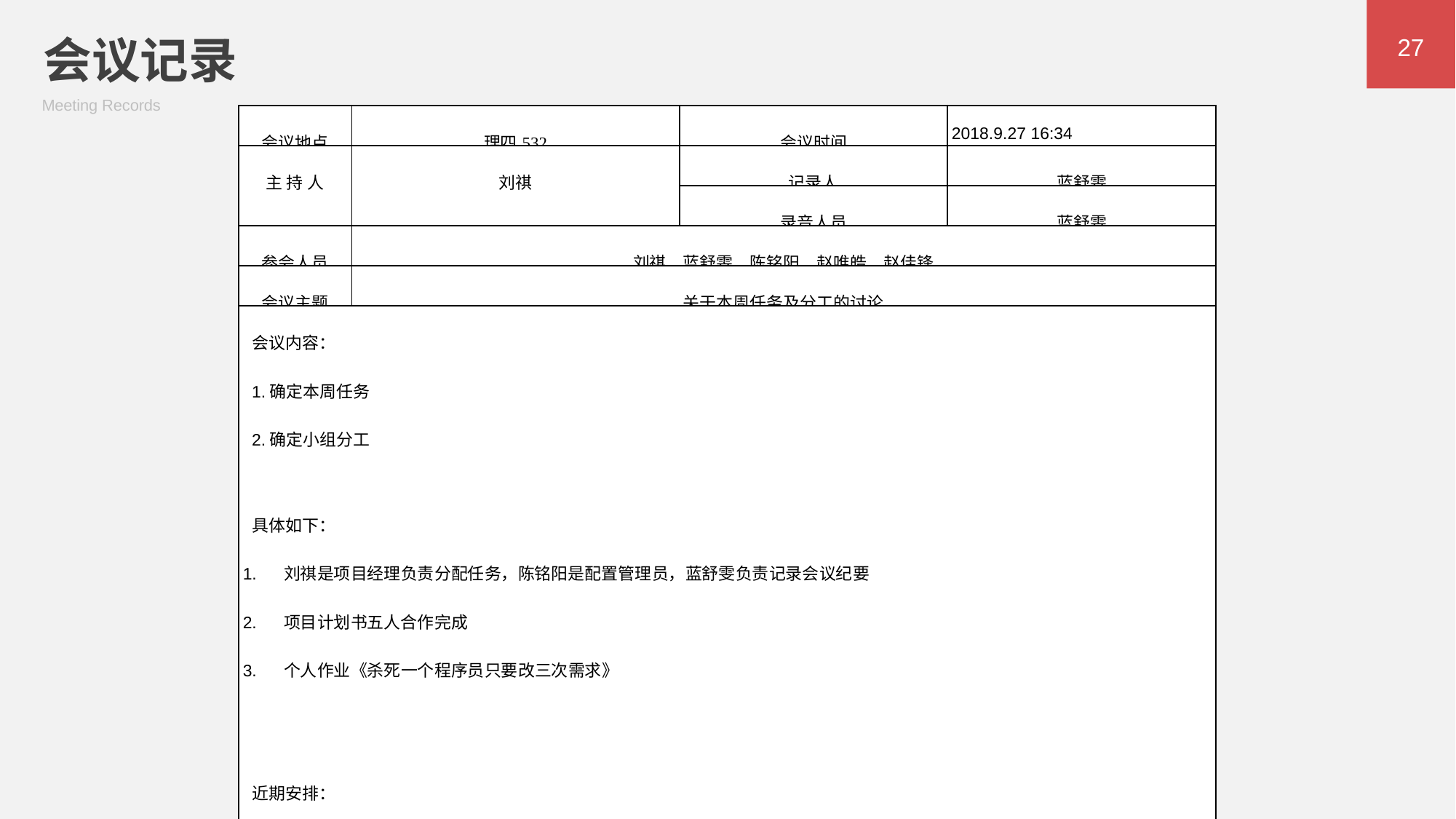

会议记录
Meeting Records
27
| 会议地点 | 理四532 | 会议时间 | 2018.9.27 16:34 |
| --- | --- | --- | --- |
| 主 持 人 | 刘祺 | 记录人 | 蓝舒雯 |
|  |  | 录音人员 | 蓝舒雯 |
| 参会人员 | 刘祺、蓝舒雯、陈铭阳、赵唯皓、赵佳锋 |  |  |
| 会议主题 | 关于本周任务及分工的讨论 |  |  |
| 会议内容： 1.确定本周任务 2.确定小组分工   具体如下： 刘祺是项目经理负责分配任务，陈铭阳是配置管理员，蓝舒雯负责记录会议纪要 项目计划书五人合作完成 个人作业《杀死一个程序员只要改三次需求》     近期安排： 1.安装所需软件 |  |  |  |